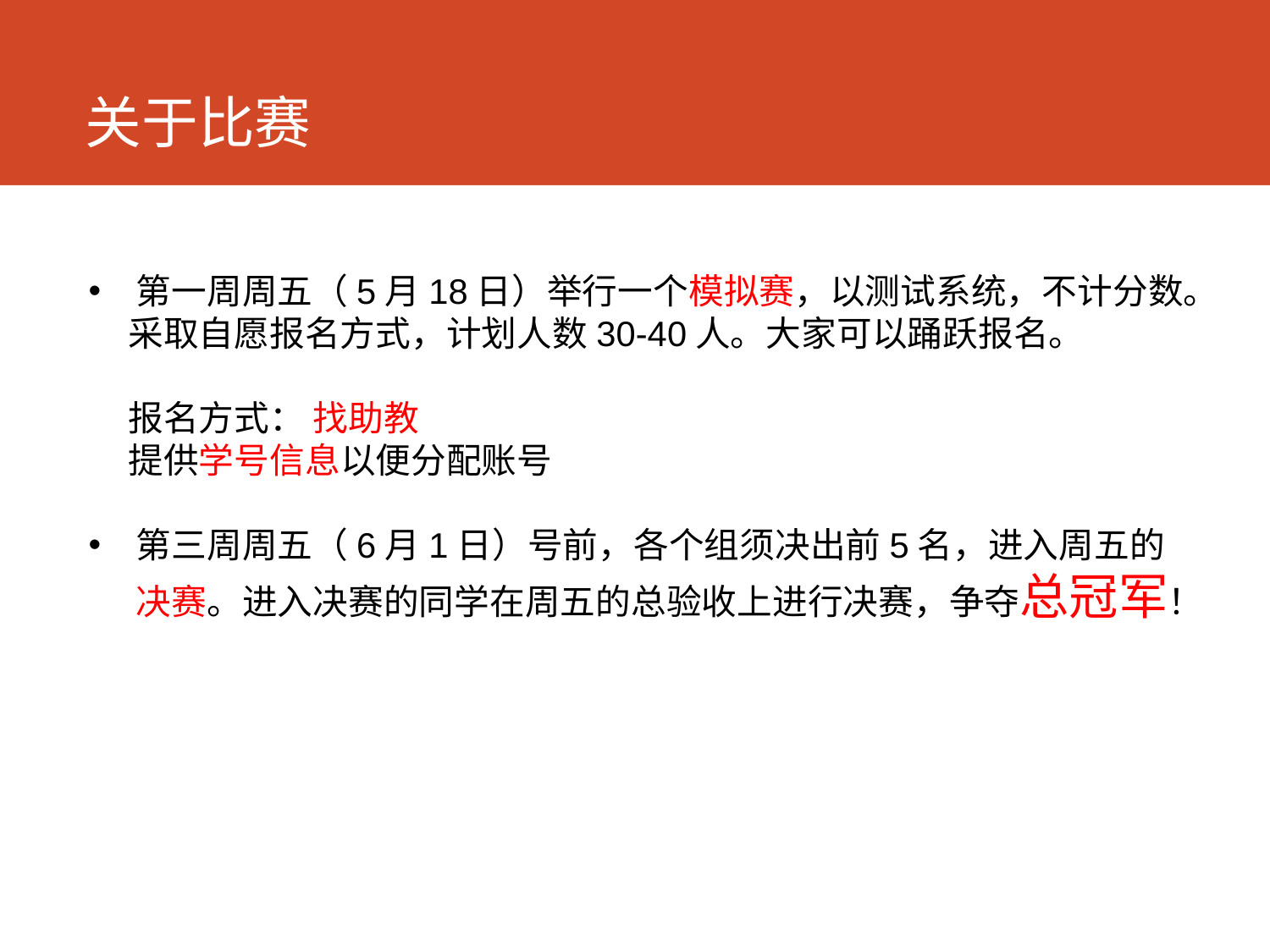

# 关于比赛

第一周周五（5月18日）举行一个模拟赛，以测试系统，不计分数。
    采取自愿报名方式，计划人数30-40人。大家可以踊跃报名。

    报名方式： 找助教
    提供学号信息以便分配账号

第三周周五（6月1日）号前，各个组须决出前5名，进入周五的决赛。进入决赛的同学在周五的总验收上进行决赛，争夺总冠军！